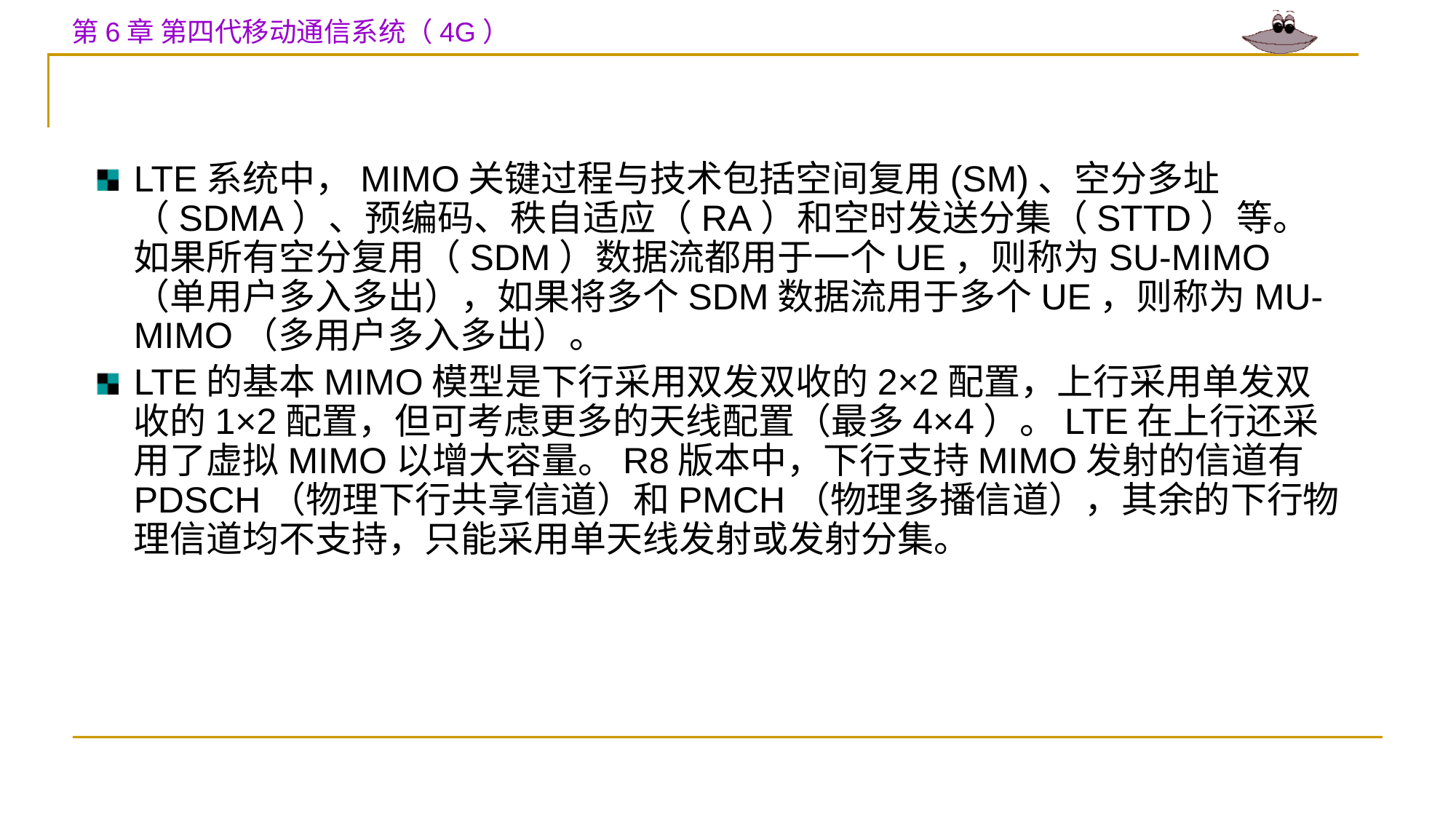

LTE系统中，MIMO关键过程与技术包括空间复用(SM)、空分多址（SDMA）、预编码、秩自适应（RA）和空时发送分集（STTD）等。如果所有空分复用（SDM）数据流都用于一个UE，则称为SU-MIMO（单用户多入多出），如果将多个SDM数据流用于多个UE，则称为MU-MIMO（多用户多入多出）。
LTE的基本MIMO模型是下行采用双发双收的2×2配置，上行采用单发双收的1×2配置，但可考虑更多的天线配置（最多4×4）。LTE在上行还采用了虚拟MIMO以增大容量。R8版本中，下行支持MIMO发射的信道有PDSCH（物理下行共享信道）和PMCH（物理多播信道），其余的下行物理信道均不支持，只能采用单天线发射或发射分集。